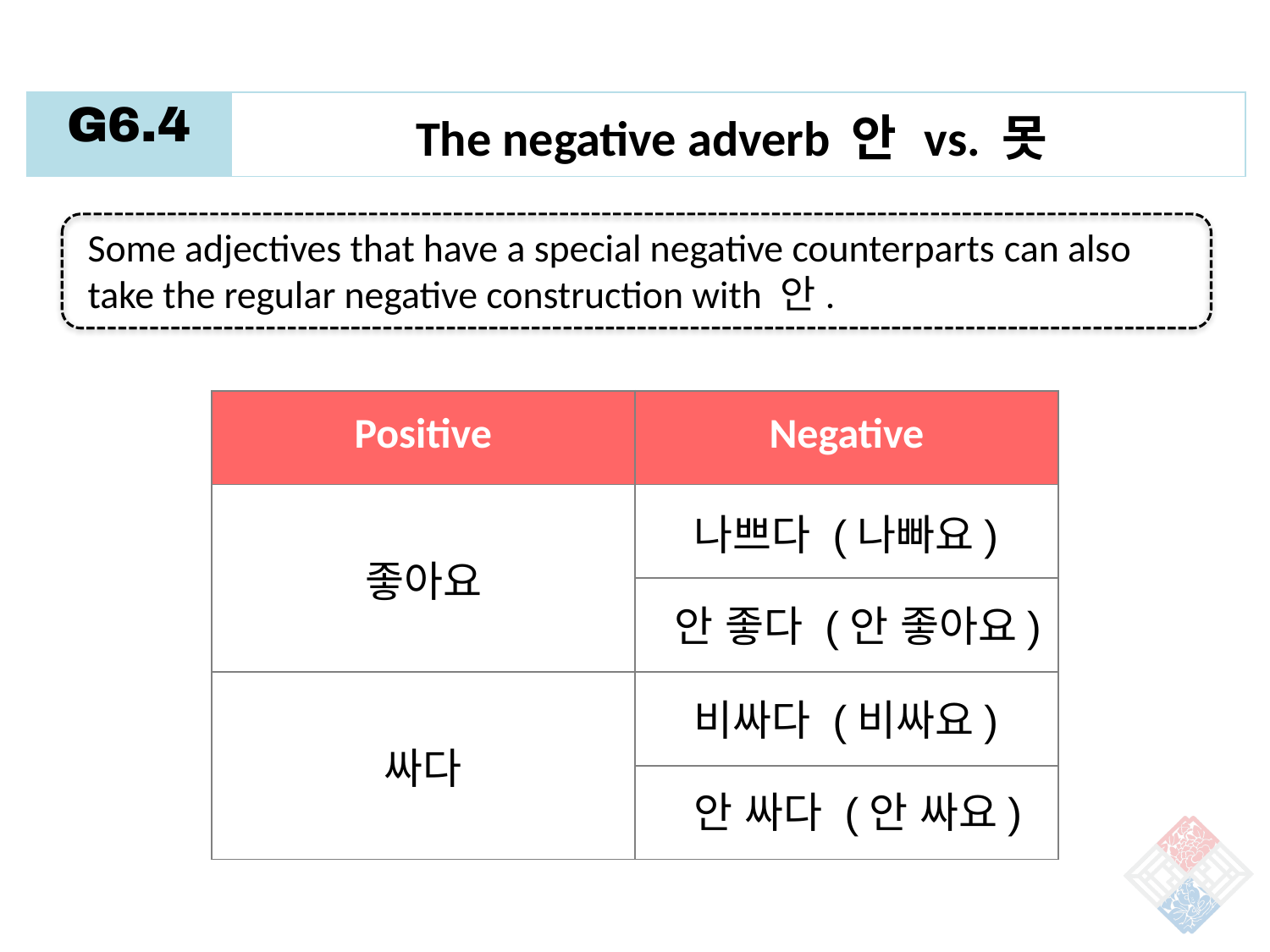

| G6.4 | The negative adverb 안 vs. 못 |
| --- | --- |

Some adjectives that have a special negative counterparts can also take the regular negative construction with 안.
| Positive | Negative |
| --- | --- |
| 좋아요 |  |
|  |  |
| 싸다 |  |
|  |  |
나쁘다 (나빠요)
안 좋다 (안 좋아요)
비싸다 (비싸요)
안 싸다 (안 싸요)